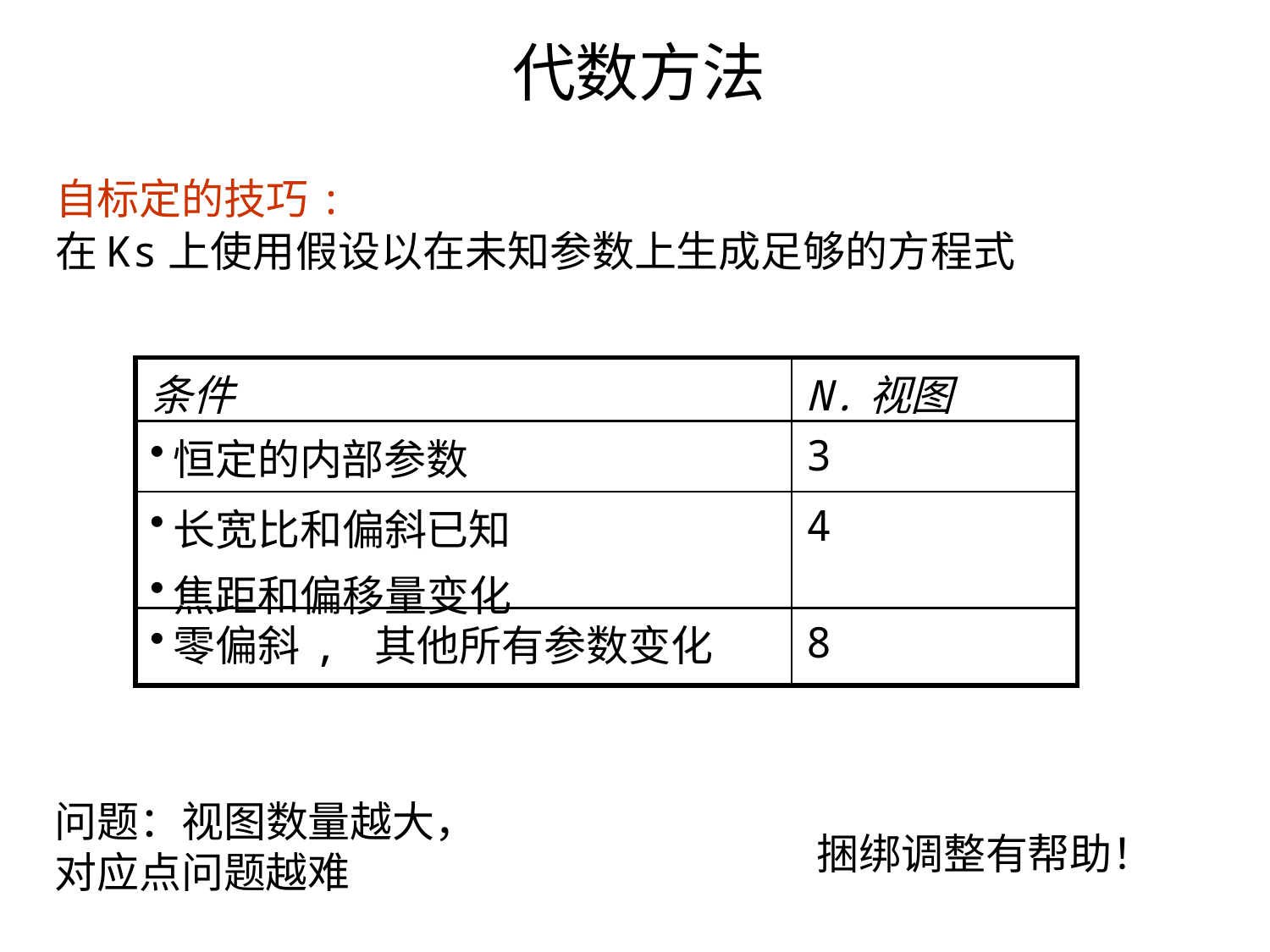

# 代数方法
自标定的技巧:
在Ks上使用假设以在未知参数上生成足够的方程式
| 条件 | N.视图 |
| --- | --- |
| 恒定的内部参数 | 3 |
| 长宽比和偏斜已知 焦距和偏移量变化 | 4 |
| 零偏斜, 其他所有参数变化 | 8 |
问题：视图数量越大，对应点问题越难
捆绑调整有帮助！